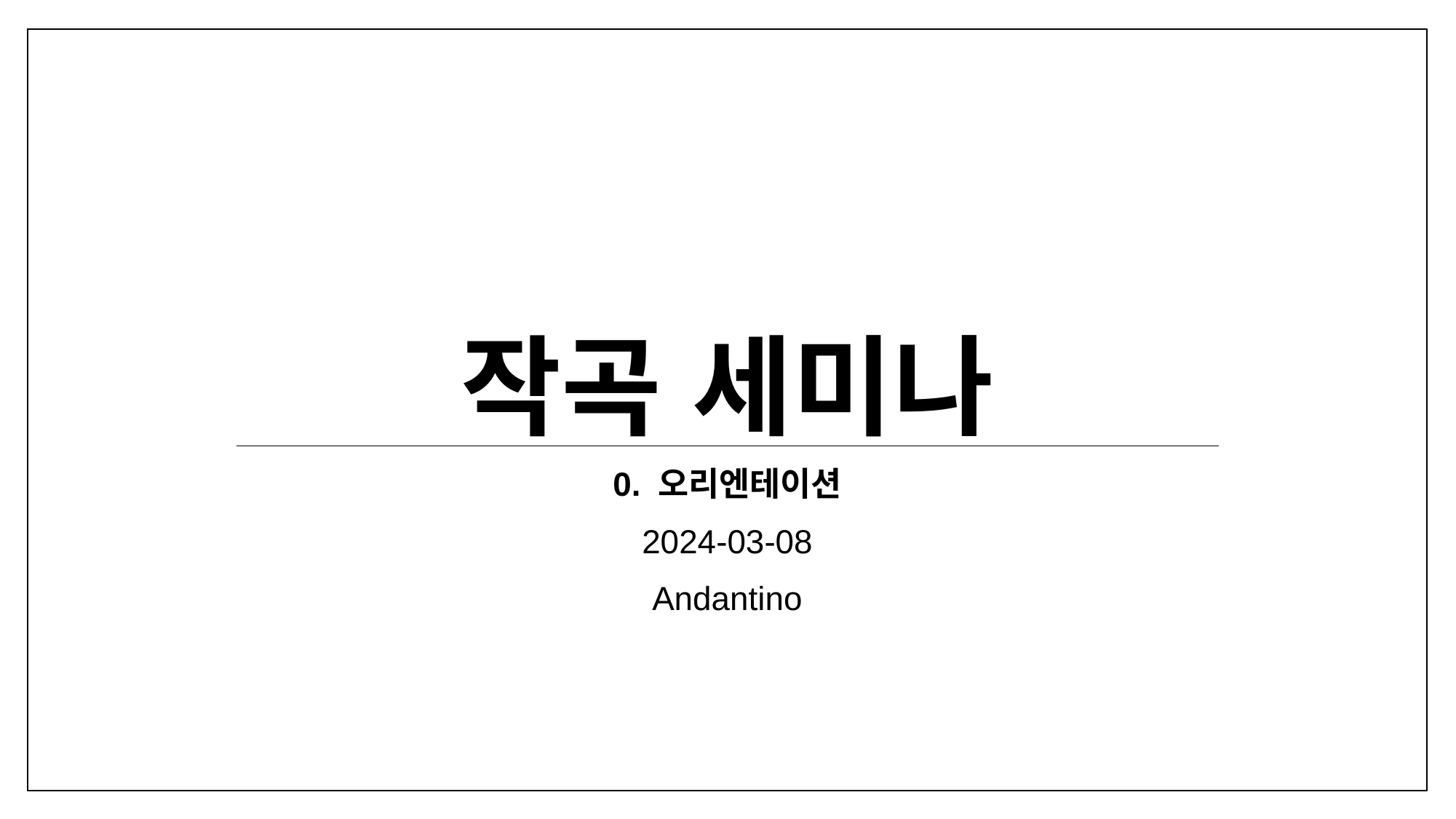

# 작곡 세미나
0. 오리엔테이션
2024-03-08
Andantino